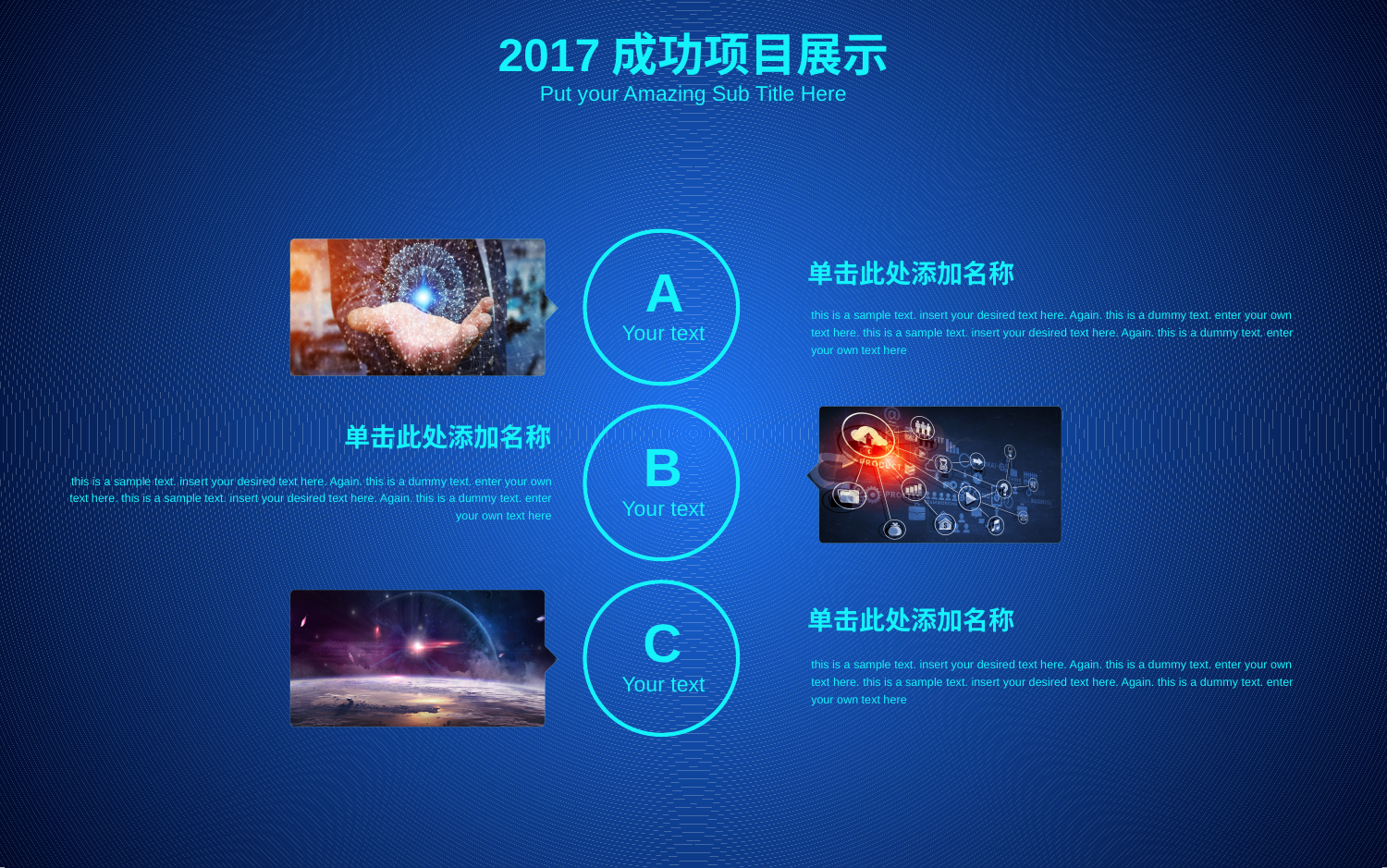

2017成功项目展示
Put your Amazing Sub Title Here

A
Your text

单击此处添加名称
this is a sample text. insert your desired text here. Again. this is a dummy text. enter your own text here. this is a sample text. insert your desired text here. Again. this is a dummy text. enter your own text here

B
Your text
单击此处添加名称
this is a sample text. insert your desired text here. Again. this is a dummy text. enter your own text here. this is a sample text. insert your desired text here. Again. this is a dummy text. enter your own text here

C
Your text

单击此处添加名称
this is a sample text. insert your desired text here. Again. this is a dummy text. enter your own text here. this is a sample text. insert your desired text here. Again. this is a dummy text. enter your own text here